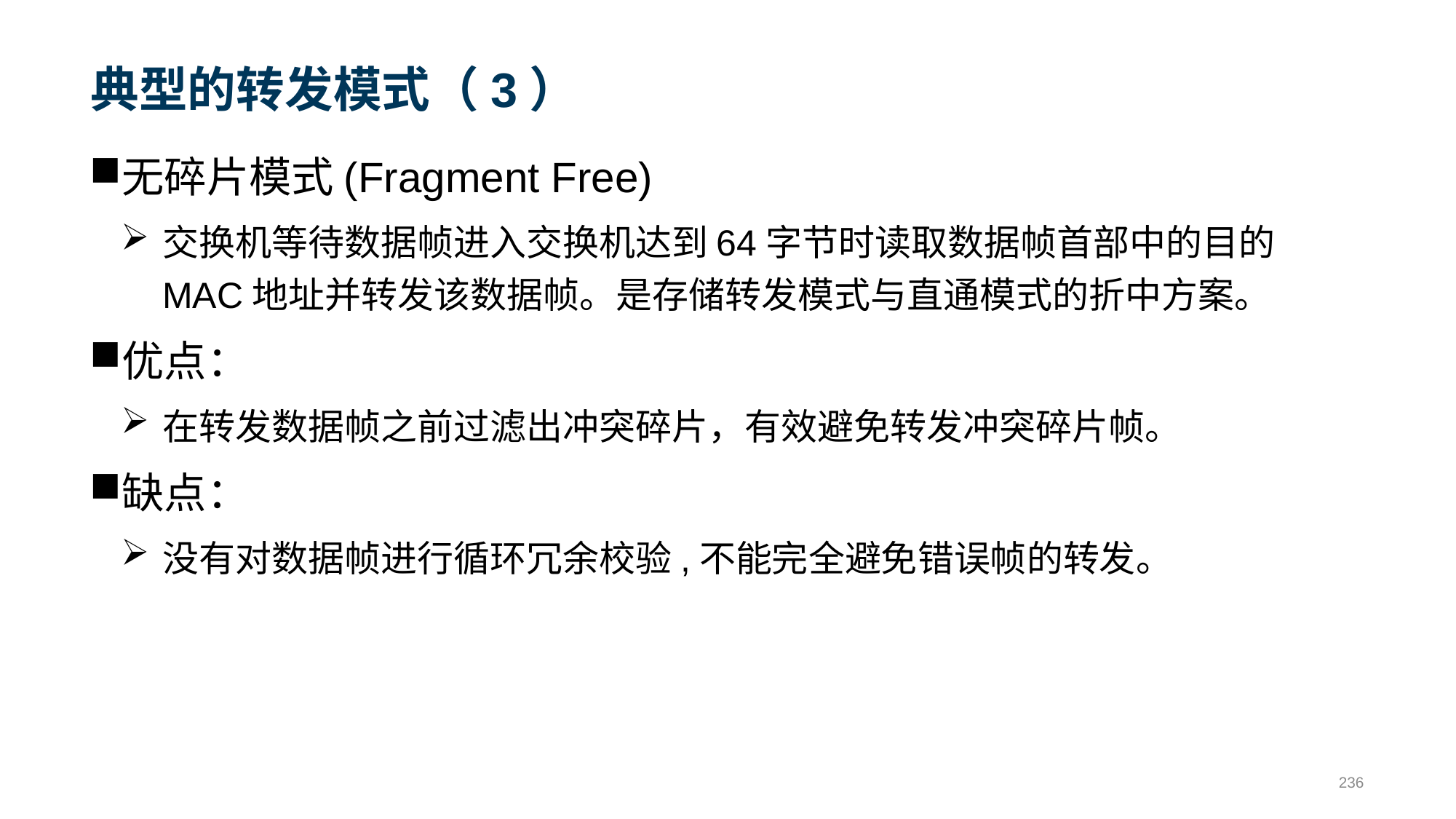

# 典型的转发模式（3）
无碎片模式(Fragment Free)
交换机等待数据帧进入交换机达到64字节时读取数据帧首部中的目的MAC地址并转发该数据帧。是存储转发模式与直通模式的折中方案。
优点：
在转发数据帧之前过滤出冲突碎片，有效避免转发冲突碎片帧。
缺点：
没有对数据帧进行循环冗余校验,不能完全避免错误帧的转发。
236